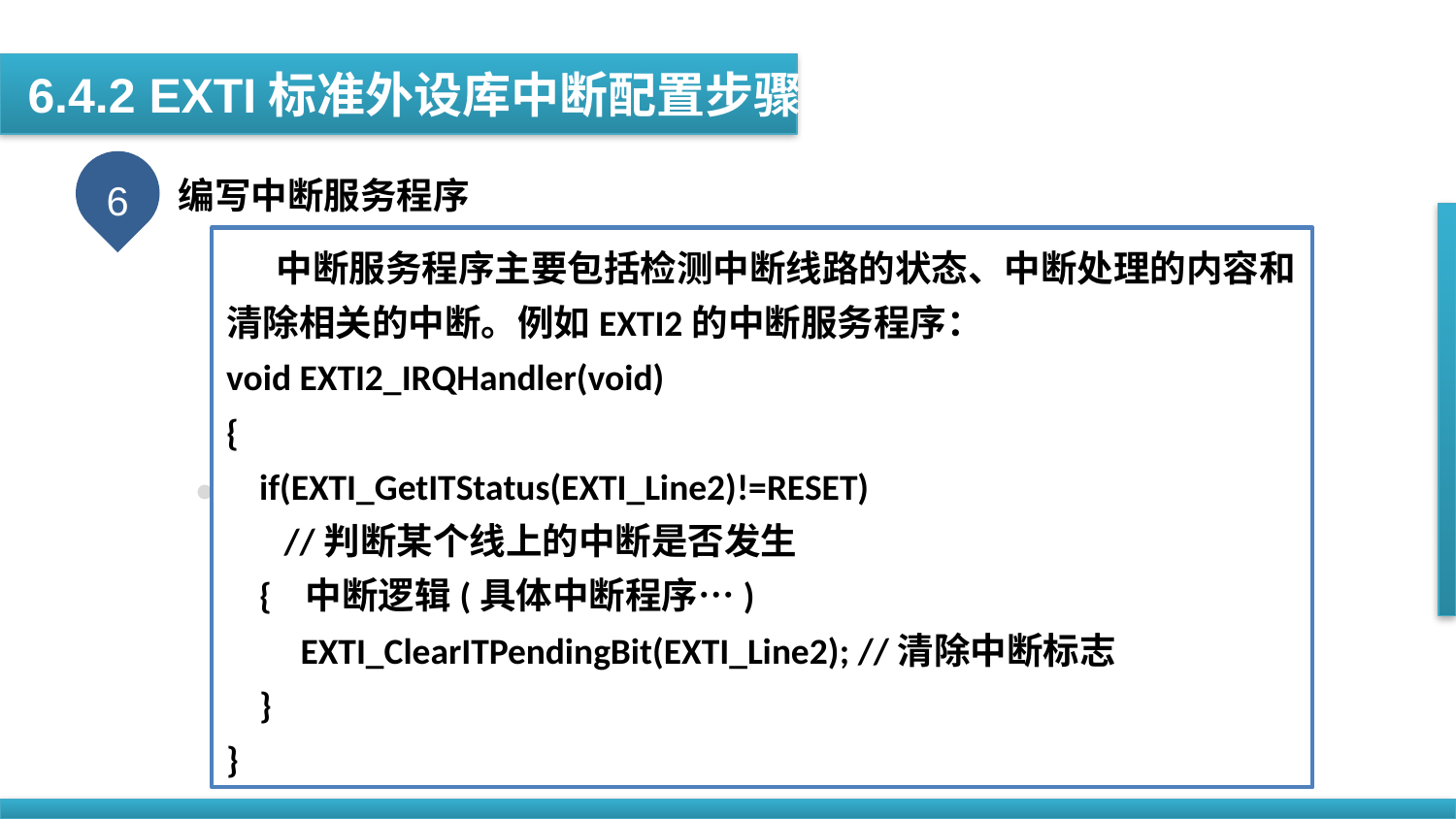

6.4.2 EXTI标准外设库中断配置步骤

6
编写中断服务程序
     中断服务程序主要包括检测中断线路的状态、中断处理的内容和清除相关的中断。例如EXTI2的中断服务程序：
void EXTI2_IRQHandler(void)
{
    if(EXTI_GetITStatus(EXTI_Line2)!=RESET)
       //判断某个线上的中断是否发生
    {   中断逻辑(具体中断程序…)
         EXTI_ClearITPendingBit(EXTI_Line2); //清除中断标志
    }
}